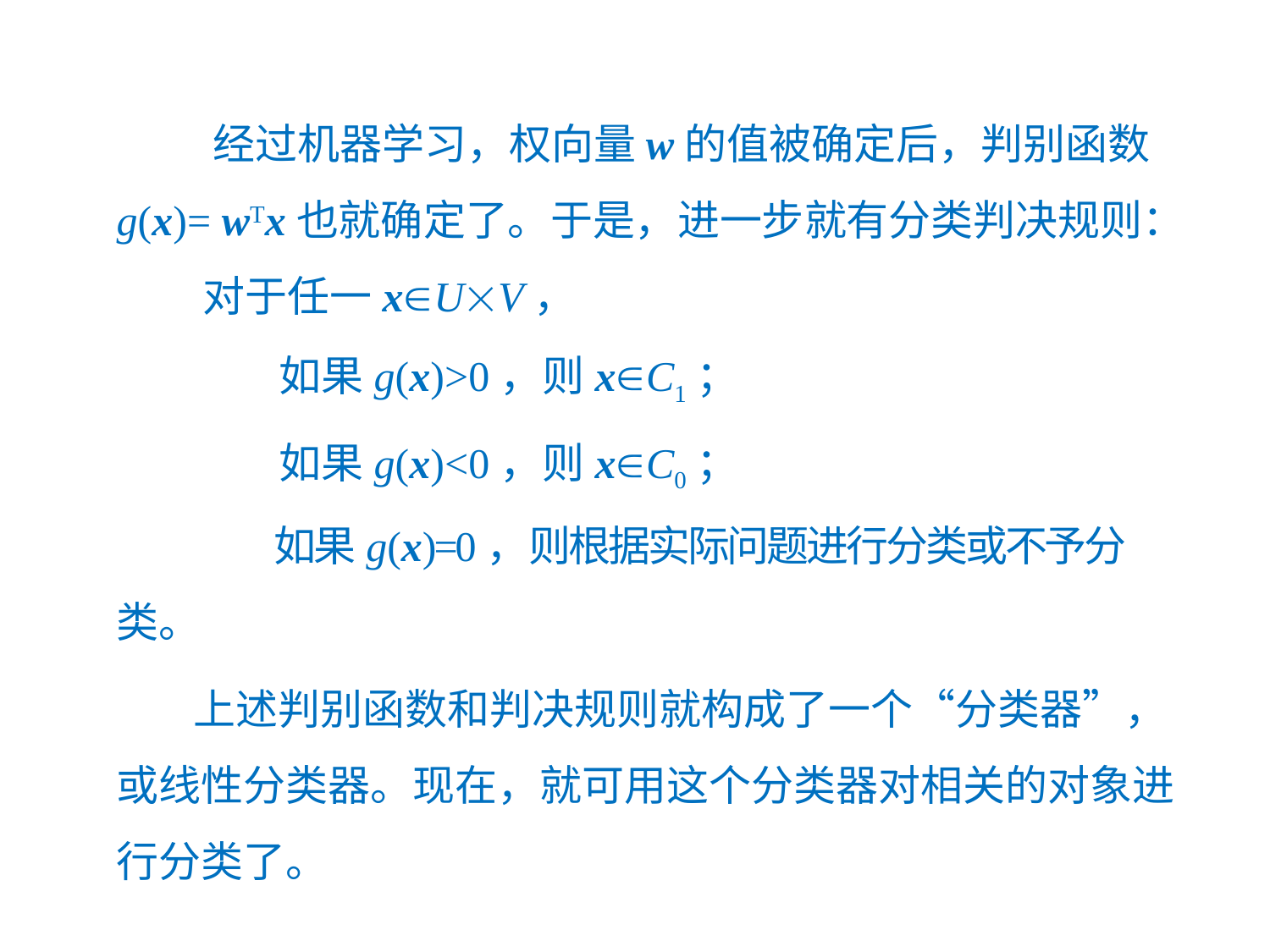

经过机器学习，权向量w的值被确定后，判别函数   g(x)= wTx也就确定了。于是，进一步就有分类判决规则：
        对于任一x∈U×V，
                如果g(x)>0，则x∈C1；
                如果g(x)<0，则x∈C0；
                     如果g(x)=0，则根据实际问题进行分类或不予分类。
       上述判别函数和判决规则就构成了一个“分类器”，或线性分类器。现在，就可用这个分类器对相关的对象进行分类了。